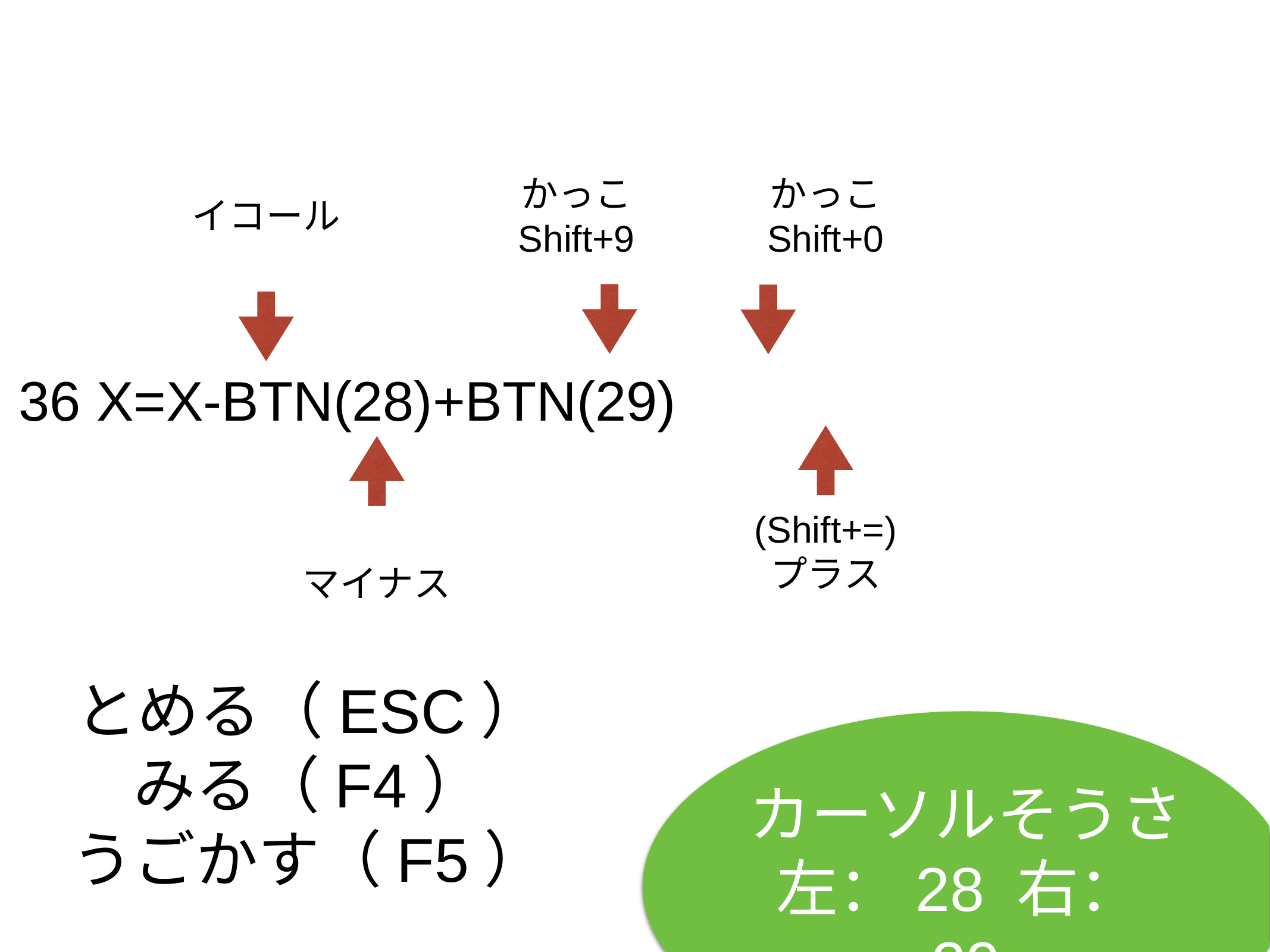

イコール
かっこ
Shift+9
かっこ
Shift+0

36 X=X-BTN(28)+BTN(29)

(Shift+=)
プラス

マイナス
# とめる（ESC）
みる（F4）
うごかす（F5）
カーソルそうさ左：28 右：29